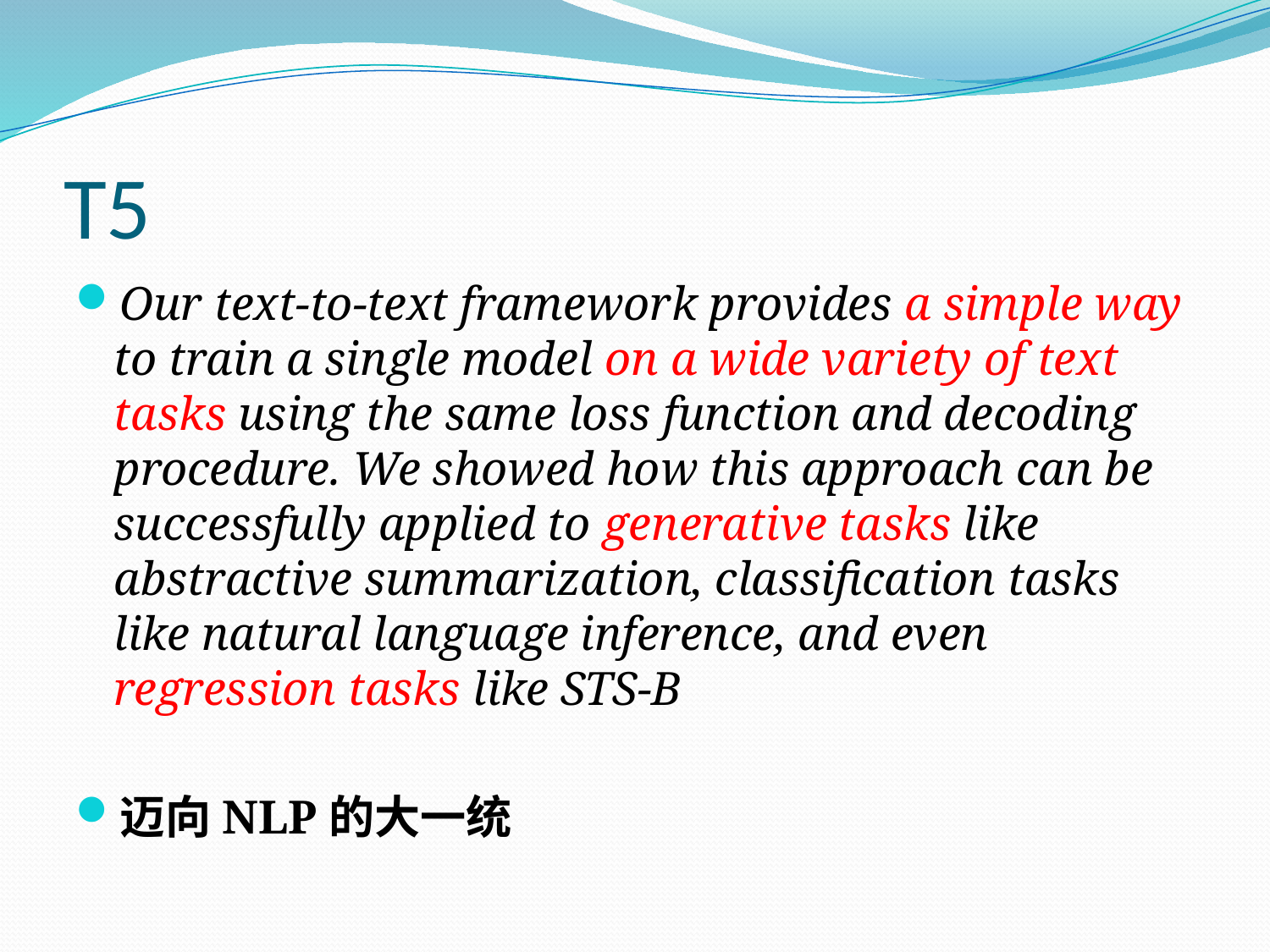

# T5
Our text-to-text framework provides a simple way to train a single model on a wide variety of text tasks using the same loss function and decoding procedure. We showed how this approach can be successfully applied to generative tasks like abstractive summarization, classification tasks like natural language inference, and even regression tasks like STS-B

迈向NLP的大一统